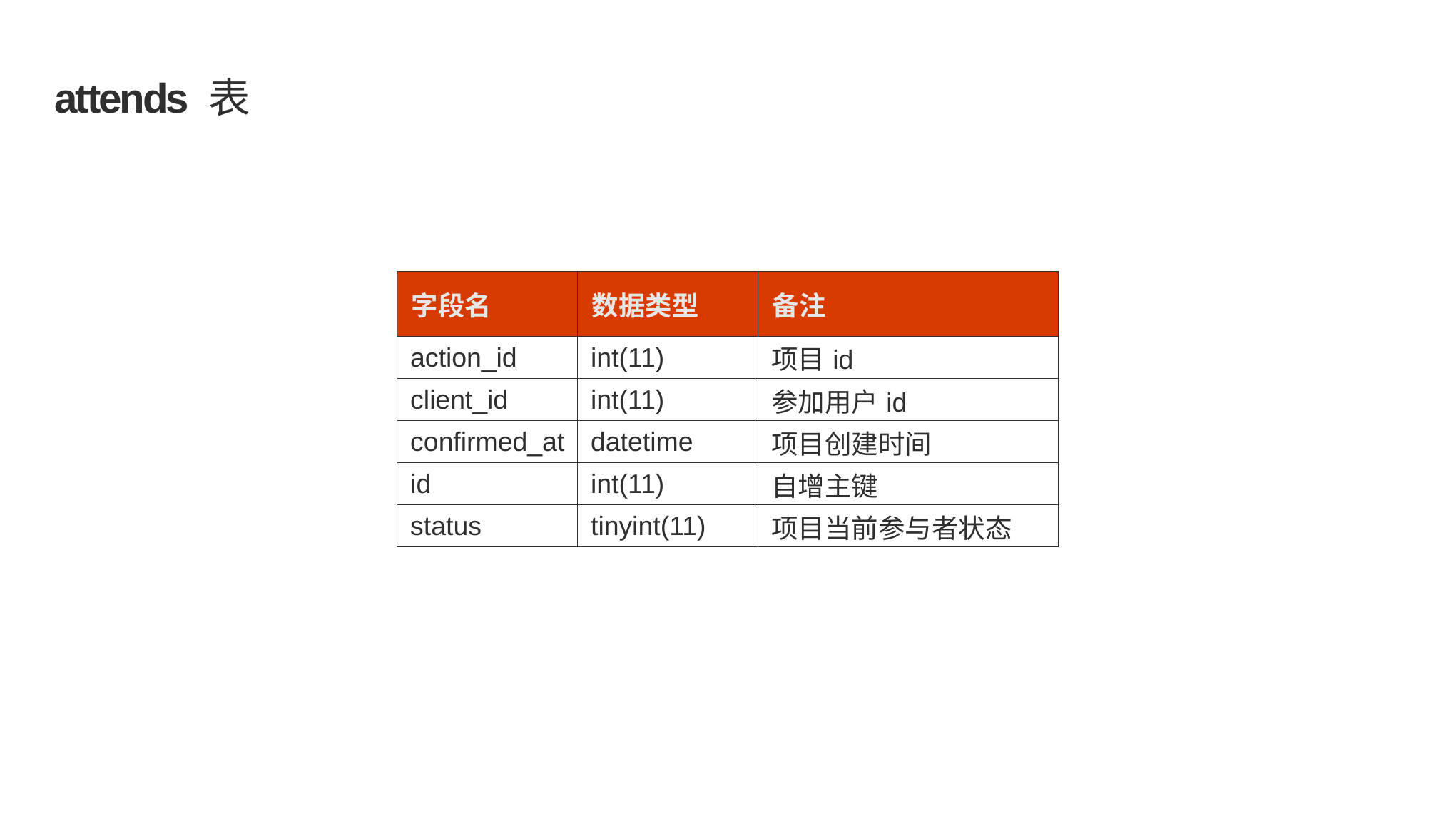

# attends 表
| 字段名 | 数据类型 | 备注 |
| --- | --- | --- |
| action\_id | int(11) | 项目id |
| client\_id | int(11) | 参加用户id |
| confirmed\_at | datetime | 项目创建时间 |
| id | int(11) | 自增主键 |
| status | tinyint(11) | 项目当前参与者状态 |